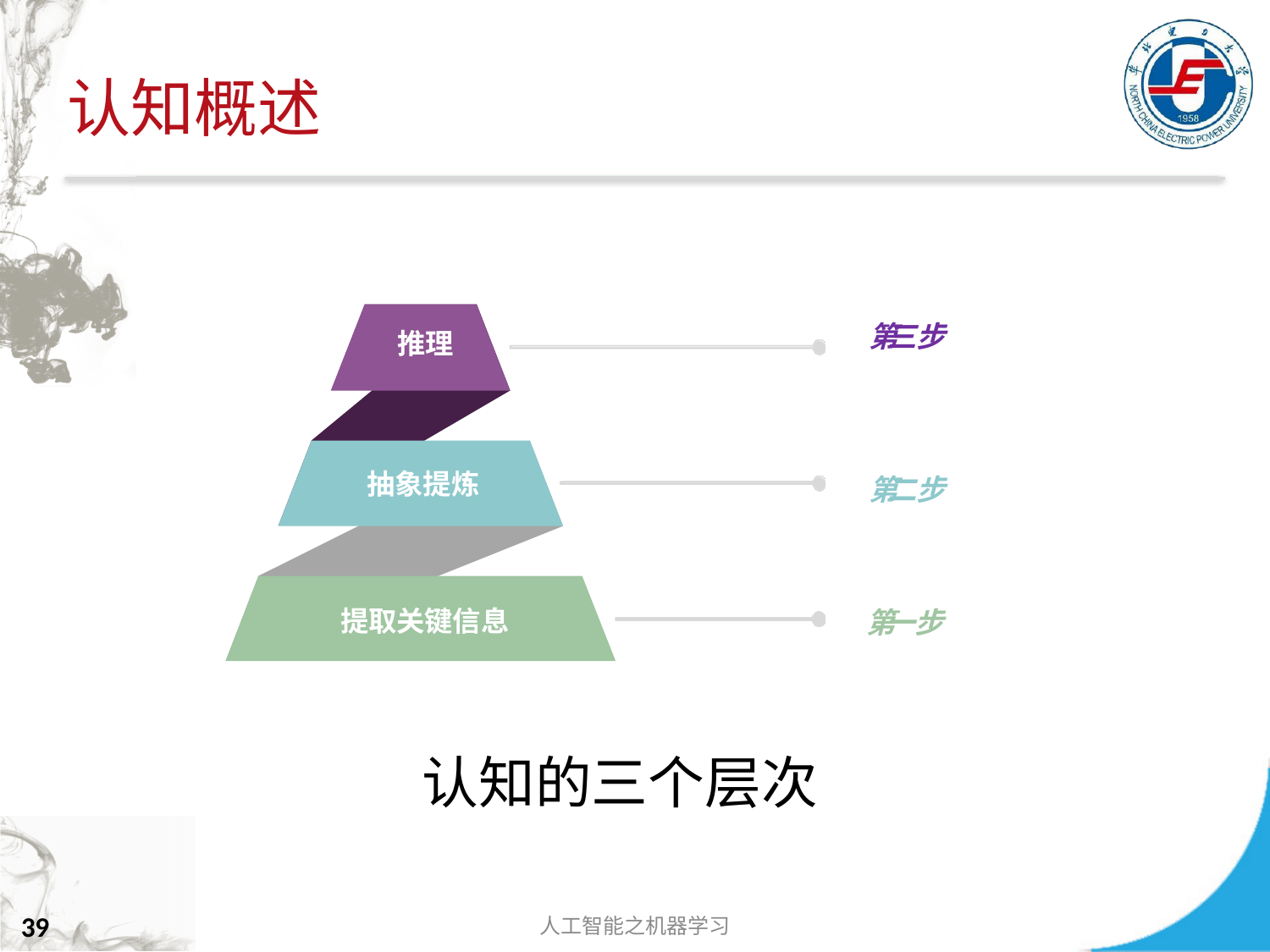

# 认知概述

第三步
推理

抽象提炼
第二步

第一步
提取关键信息

认知的三个层次
人工智能之机器学习
39